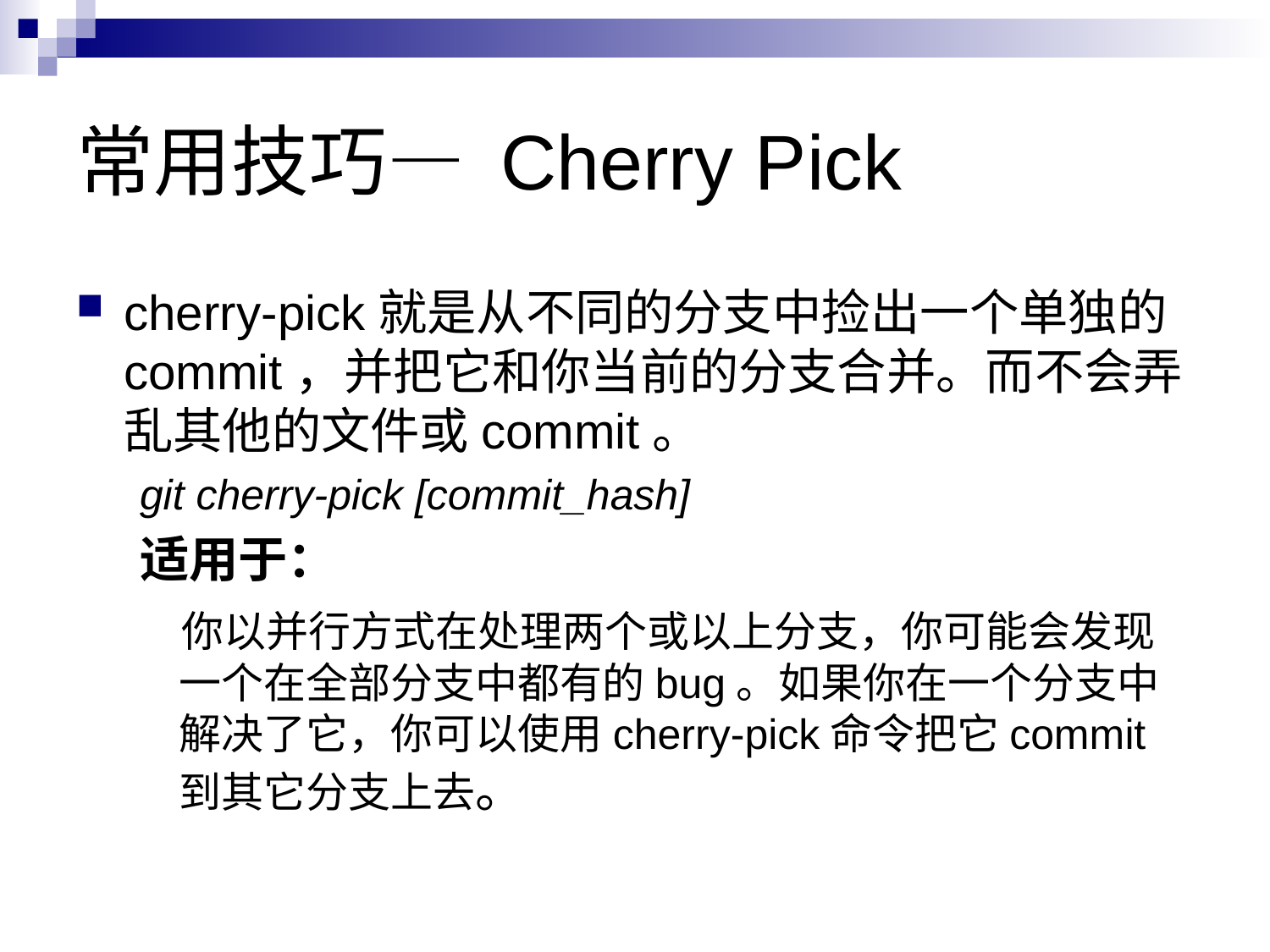

# 常用技巧— Cherry Pick
cherry-pick就是从不同的分支中捡出一个单独的commit，并把它和你当前的分支合并。而不会弄乱其他的文件或commit。
git cherry-pick [commit_hash]
适用于：
   你以并行方式在处理两个或以上分支，你可能会发现一个在全部分支中都有的bug。如果你在一个分支中解决了它，你可以使用cherry-pick命令把它commit到其它分支上去。